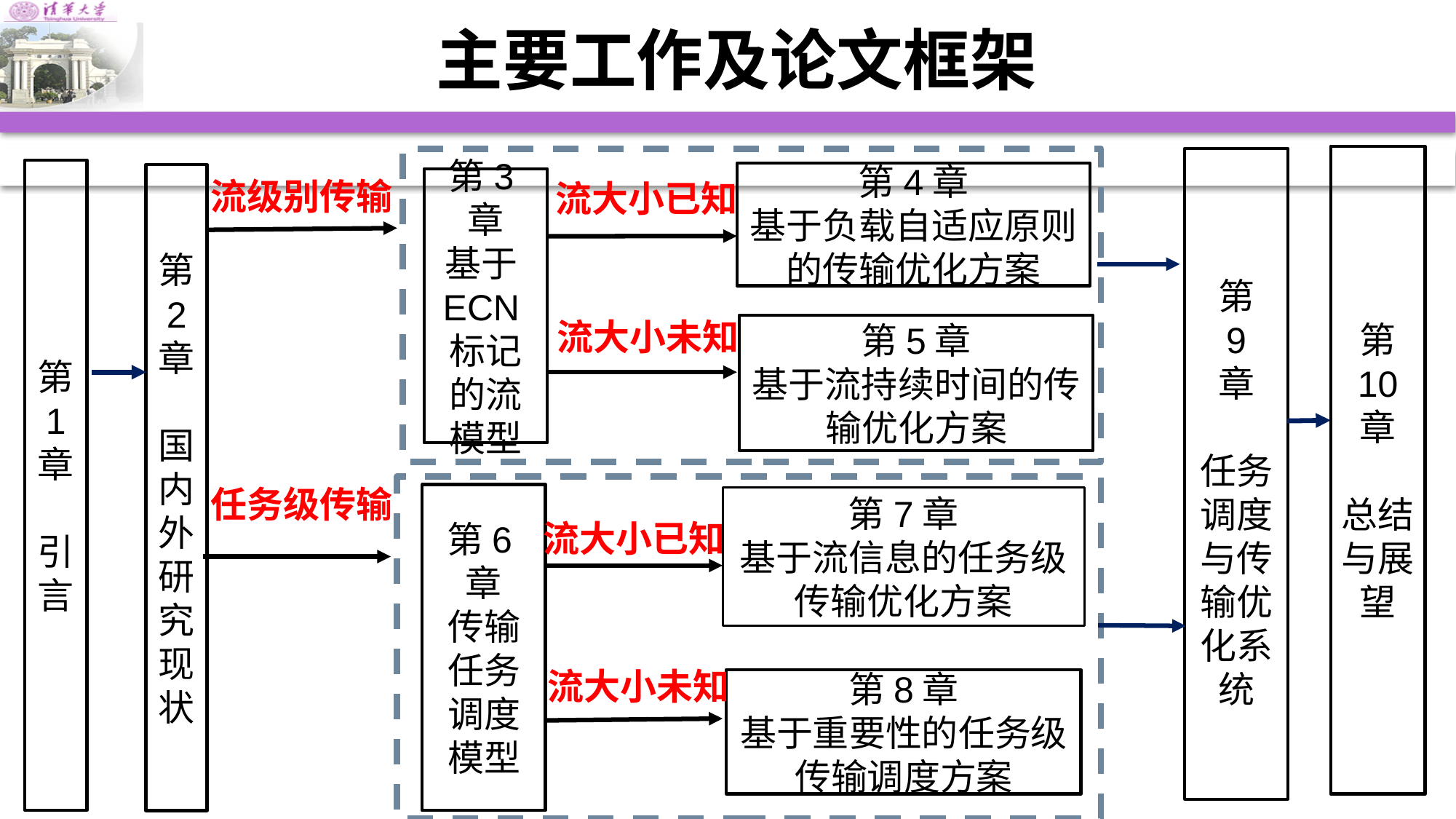

# 主要工作及论文框架
第
10
章

总结与展望

第
9
章

任务调度与传输优化系统

第
1
章

引言
第4章
基于负载自适应原则的传输优化方案
第
2
章

国内外研究现状
流级别传输
第3章
基于ECN标记的流模型
流大小已知
流大小未知
第5章
基于流持续时间的传输优化方案
任务级传输

第6章
传输任务调度模型
第7章
基于流信息的任务级传输优化方案
流大小已知
流大小未知
第8章
基于重要性的任务级传输调度方案